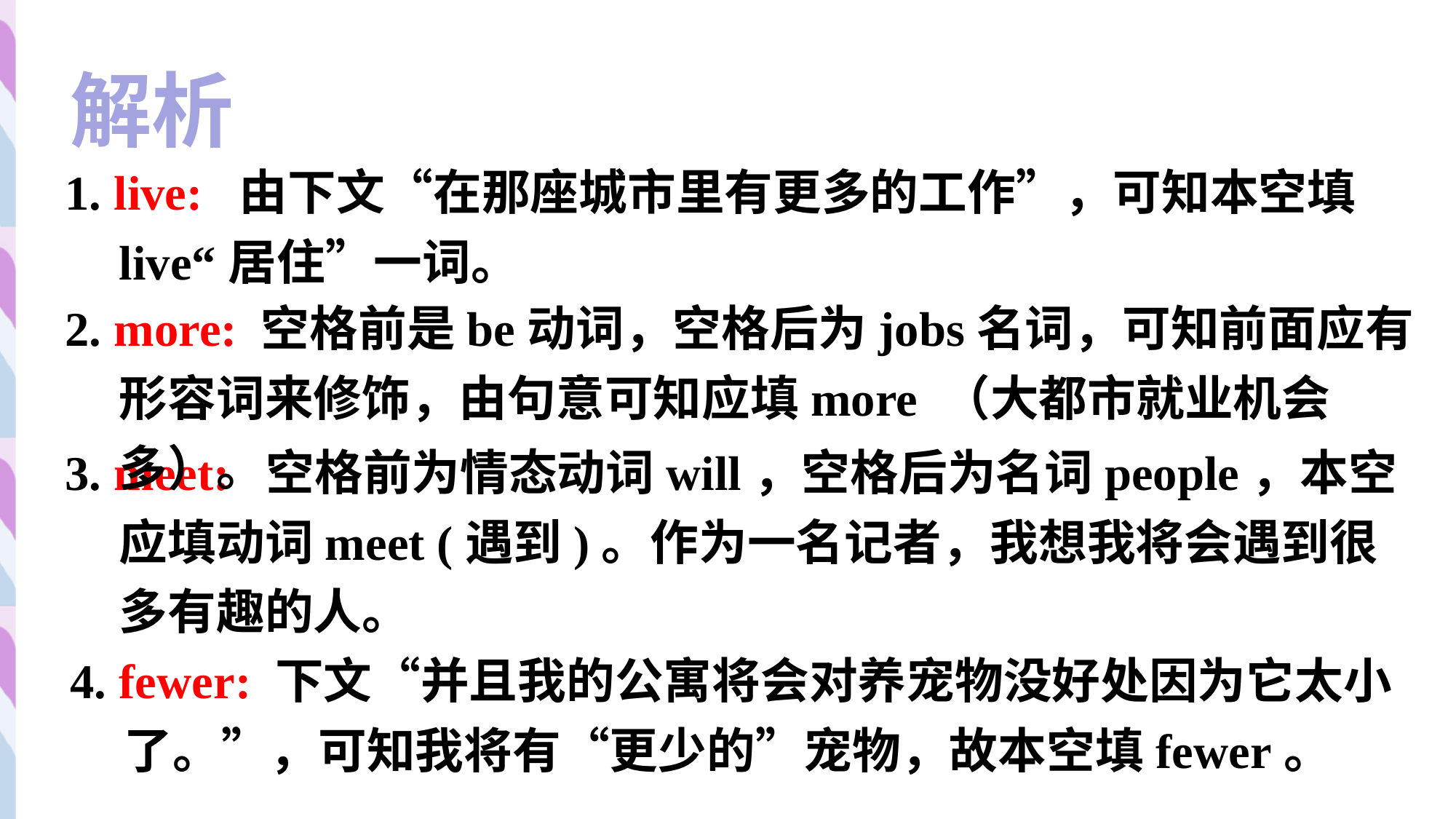

解析
1. live:  由下文“在那座城市里有更多的工作”，可知本空填live“居住”一词。
2. more: 空格前是be动词，空格后为jobs名词，可知前面应有形容词来修饰，由句意可知应填more （大都市就业机会多）。
3. meet:  空格前为情态动词will，空格后为名词people，本空应填动词meet (遇到)。作为一名记者，我想我将会遇到很多有趣的人。
4. fewer: 下文“并且我的公寓将会对养宠物没好处因为它太小了。”，可知我将有“更少的”宠物，故本空填fewer。